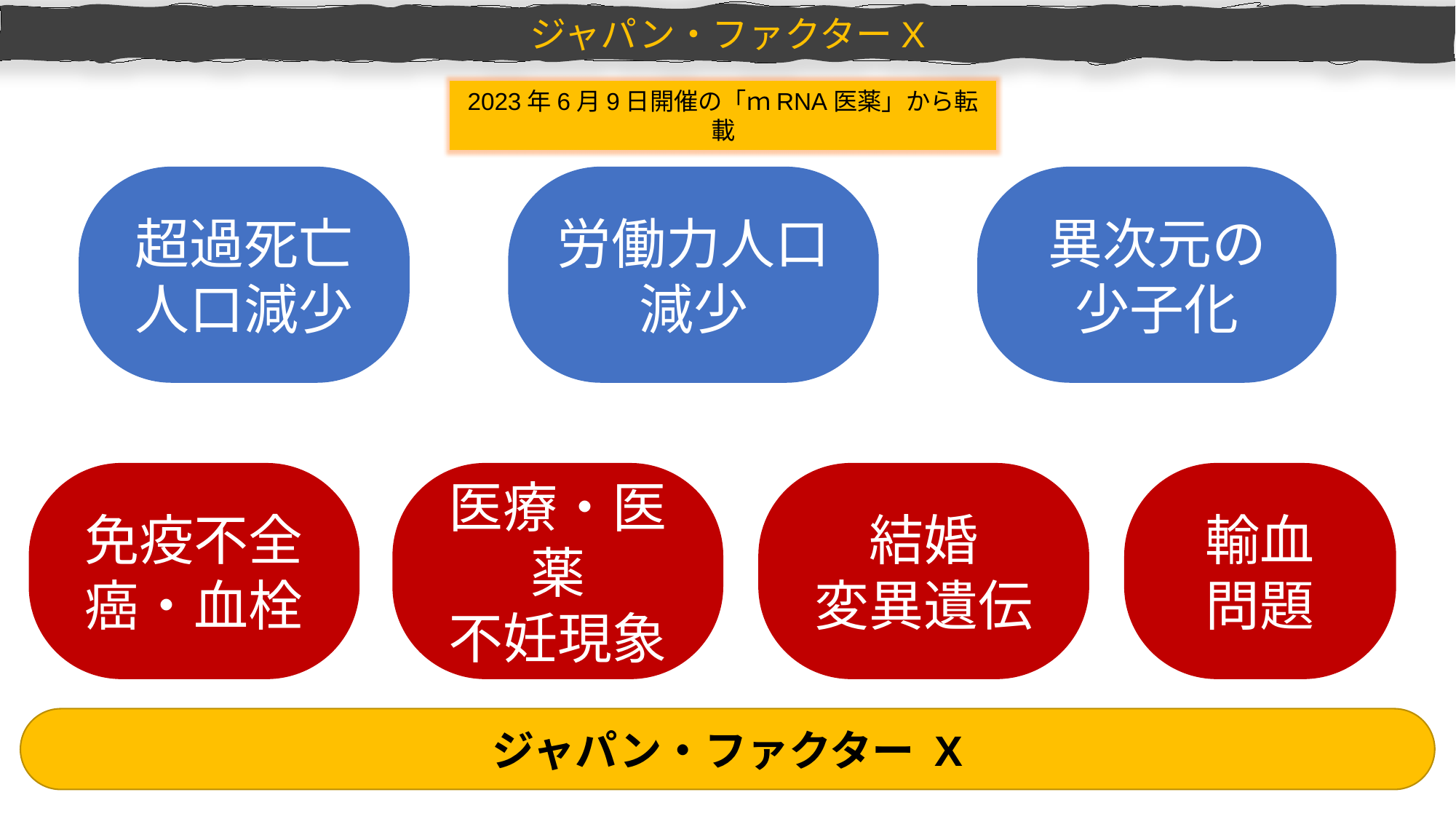

ジャパン・ファクターX
2023年6月9日開催の「ｍRNA医薬」から転載
超過死亡
人口減少
労働力人口減少
異次元の
少子化
輸血
問題
免疫不全
癌・血栓
医療・医薬
不妊現象
結婚
変異遺伝
ジャパン・ファクター X